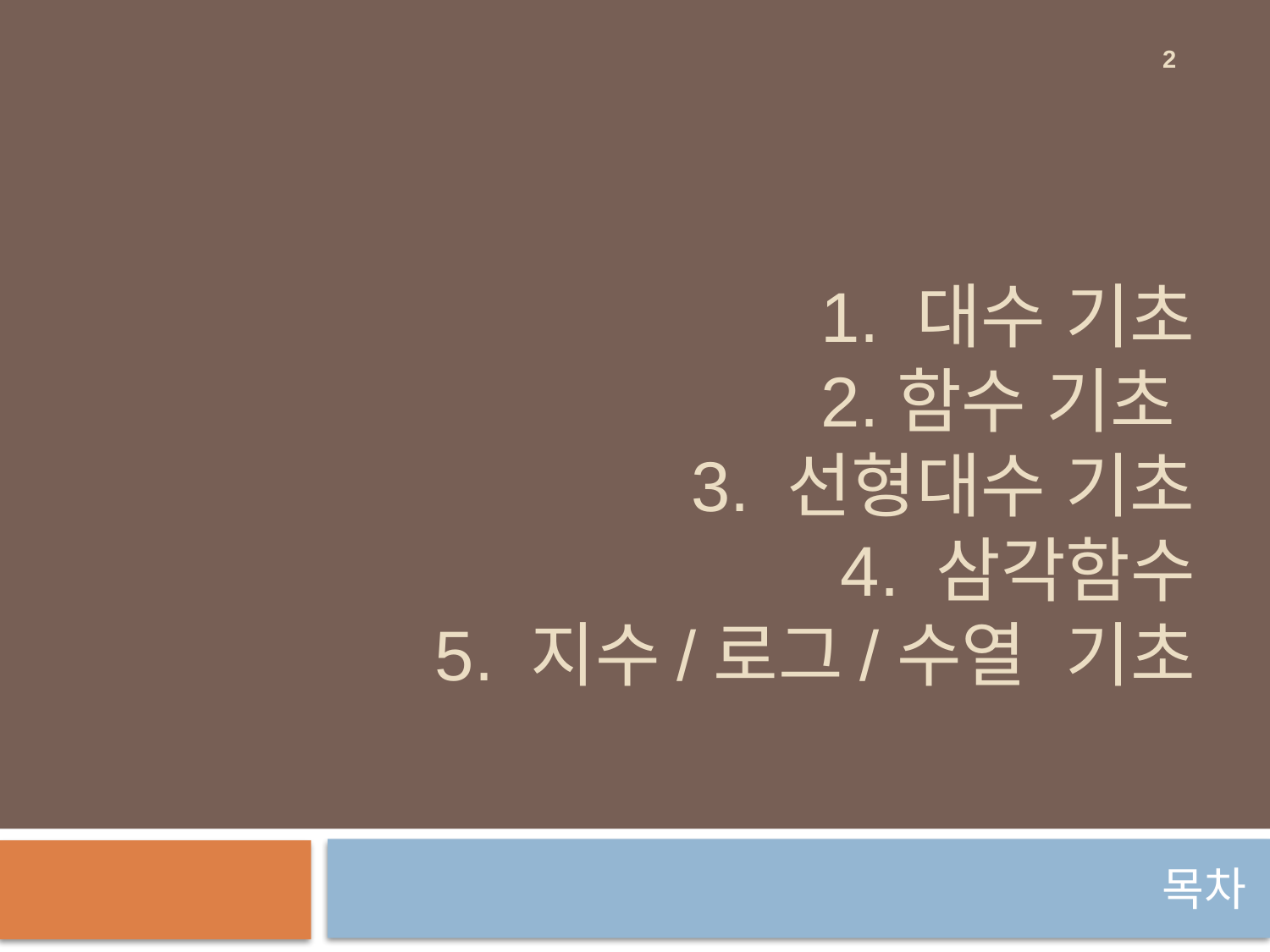

2
# 1. 대수 기초 2.함수 기초 3. 선형대수 기초 4. 삼각함수 5. 지수/로그/수열  기초
목차